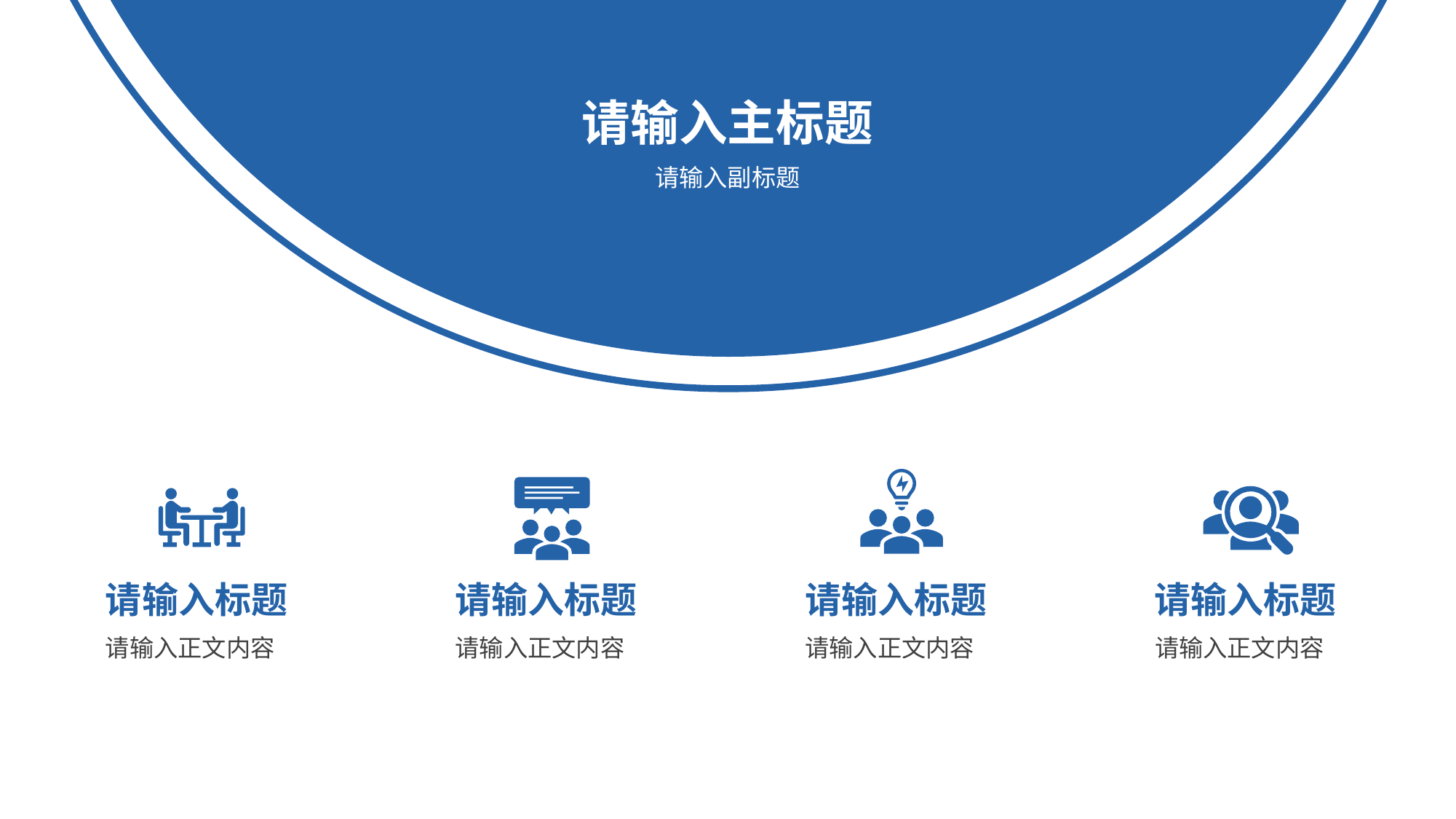

请输入主标题
请输入副标题

请输入标题
请输入正文内容
请输入标题
请输入正文内容
请输入标题
请输入正文内容
请输入标题
请输入正文内容